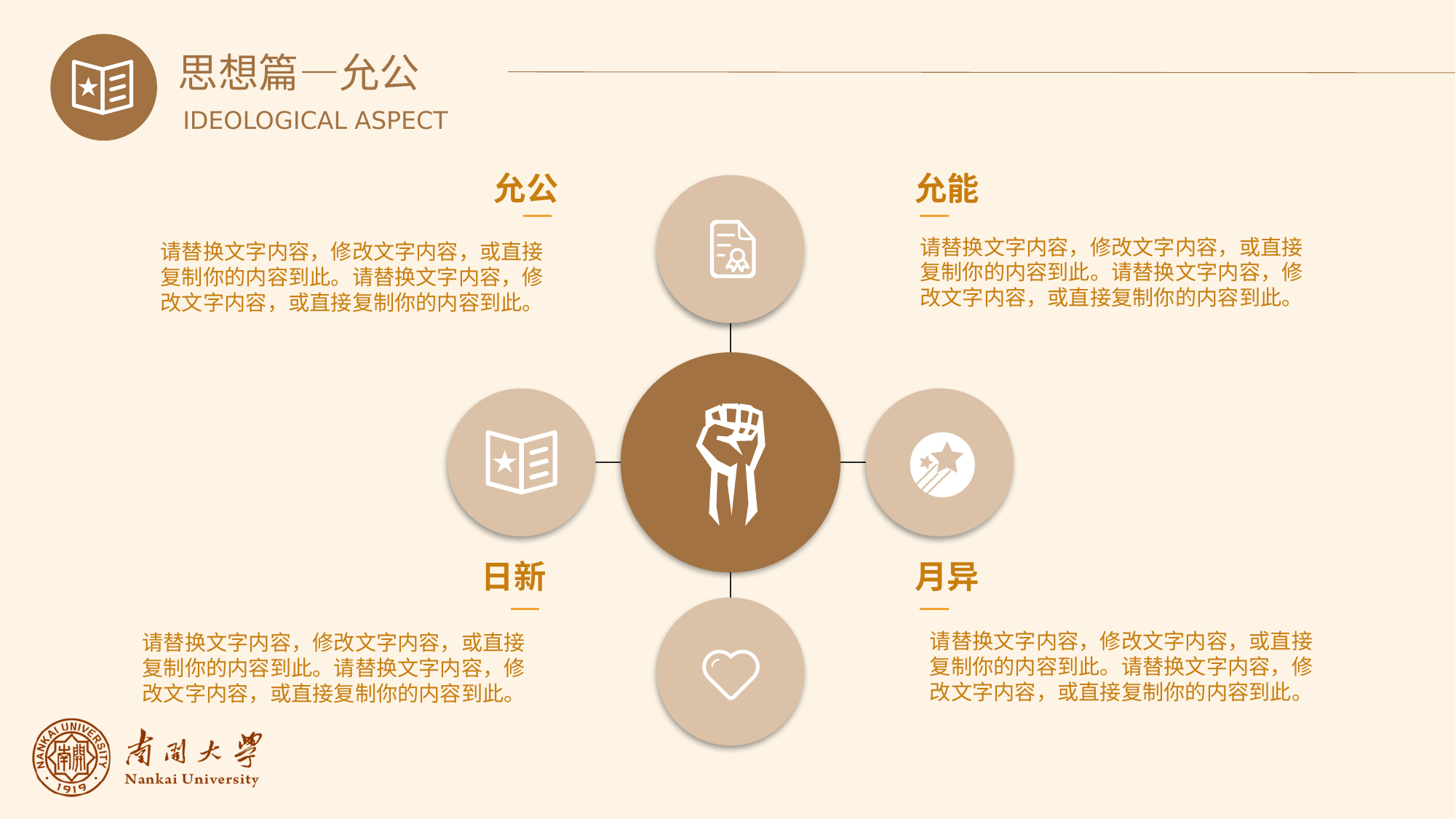

思想篇—允公

IDEOLOGICAL ASPECT
允能
允公

请替换文字内容，修改文字内容，或直接复制你的内容到此。请替换文字内容，修改文字内容，或直接复制你的内容到此。
请替换文字内容，修改文字内容，或直接复制你的内容到此。请替换文字内容，修改文字内容，或直接复制你的内容到此。

日新
月异

请替换文字内容，修改文字内容，或直接复制你的内容到此。请替换文字内容，修改文字内容，或直接复制你的内容到此。
请替换文字内容，修改文字内容，或直接复制你的内容到此。请替换文字内容，修改文字内容，或直接复制你的内容到此。